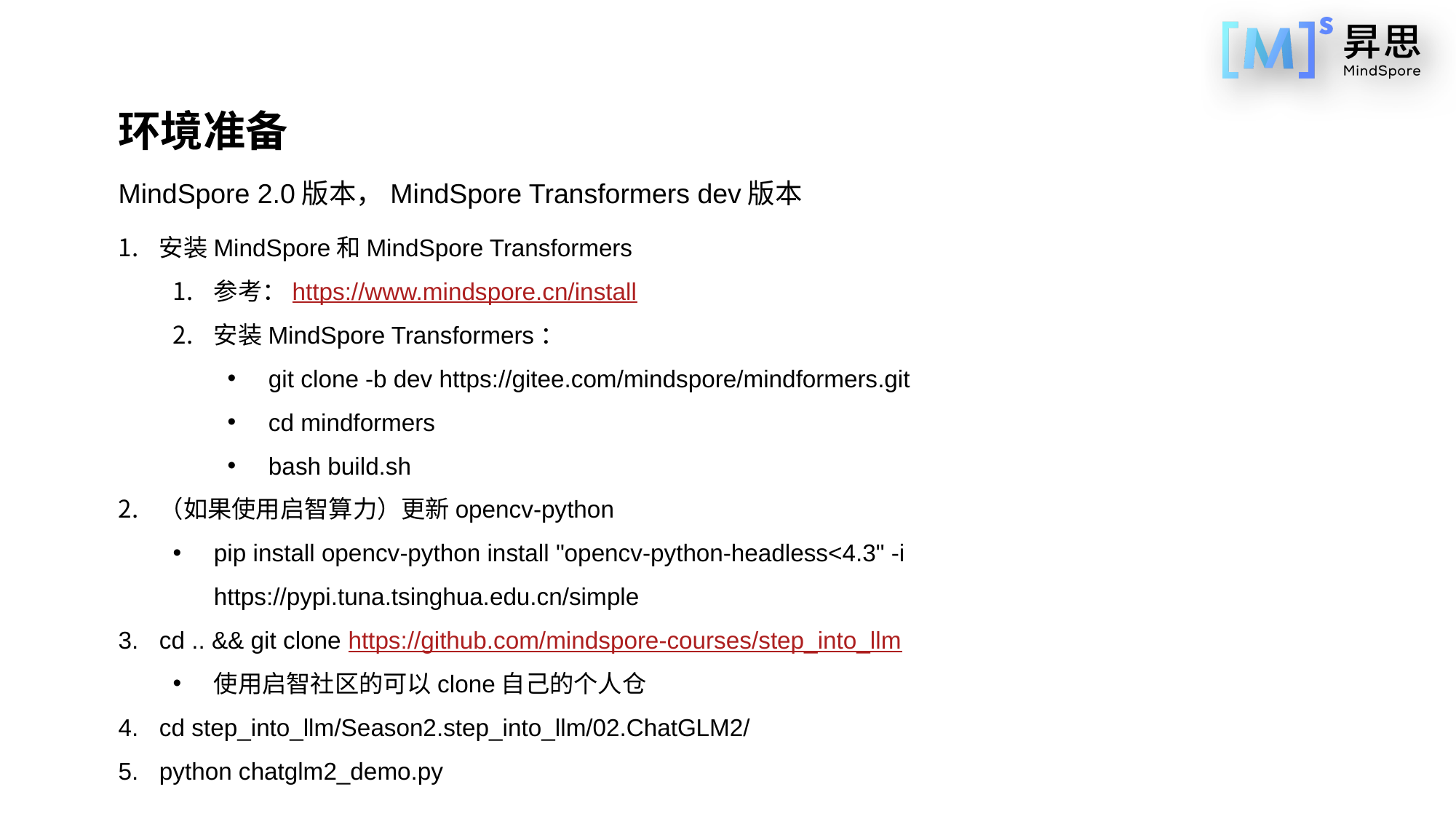

环境准备
MindSpore 2.0版本，MindSpore Transformers dev版本
安装MindSpore和MindSpore Transformers
参考：https://www.mindspore.cn/install
安装MindSpore Transformers：
git clone -b dev https://gitee.com/mindspore/mindformers.git
cd mindformers
bash build.sh
（如果使用启智算力）更新opencv-python
pip install opencv-python install "opencv-python-headless<4.3" -i https://pypi.tuna.tsinghua.edu.cn/simple
cd .. && git clone https://github.com/mindspore-courses/step_into_llm
使用启智社区的可以clone自己的个人仓
cd step_into_llm/Season2.step_into_llm/02.ChatGLM2/
python chatglm2_demo.py